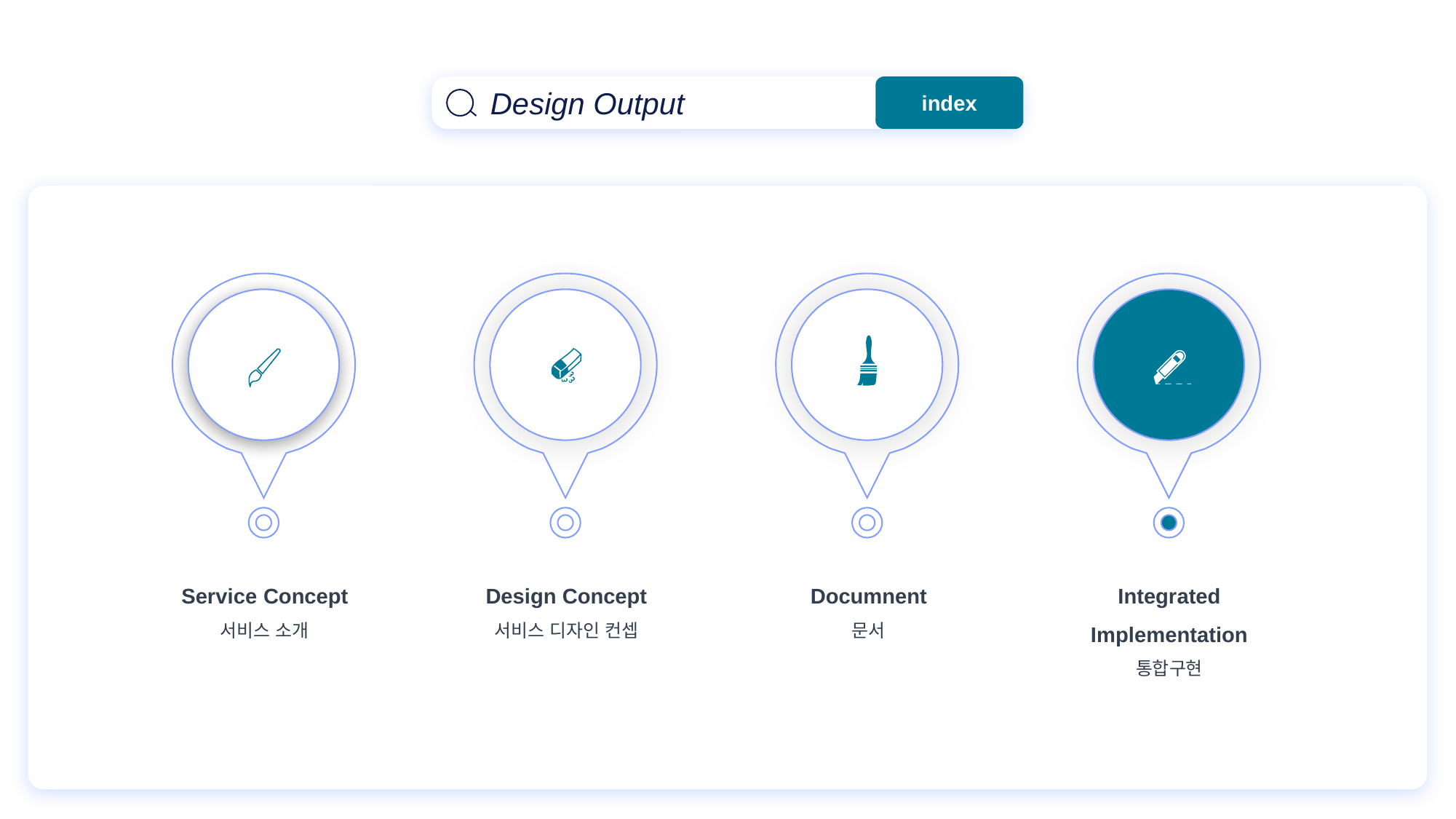

Design Output
index

Service Concept
서비스 소개
Design Concept
서비스 디자인 컨셉
Documnent
문서
Integrated Implementation
통합구현